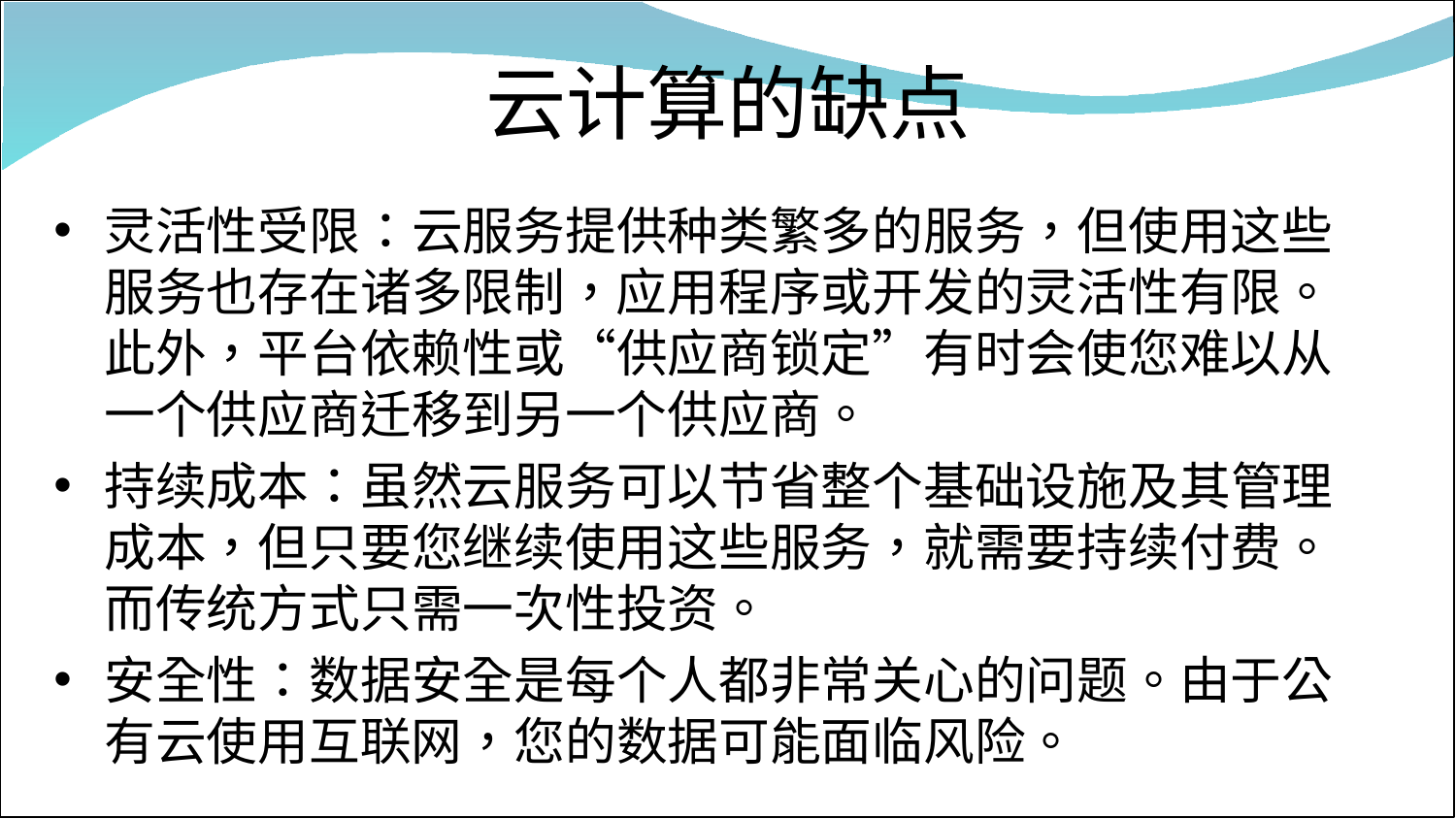

# 云计算的缺点
灵活性受限：云服务提供种类繁多的服务，但使用这些服务也存在诸多限制，应用程序或开发的灵活性有限。此外，平台依赖性或“供应商锁定”有时会使您难以从一个供应商迁移到另一个供应商。
持续成本：虽然云服务可以节省整个基础设施及其管理成本，但只要您继续使用这些服务，就需要持续付费。而传统方式只需一次性投资。
安全性：数据安全是每个人都非常关心的问题。由于公有云使用互联网，您的数据可能面临风险。